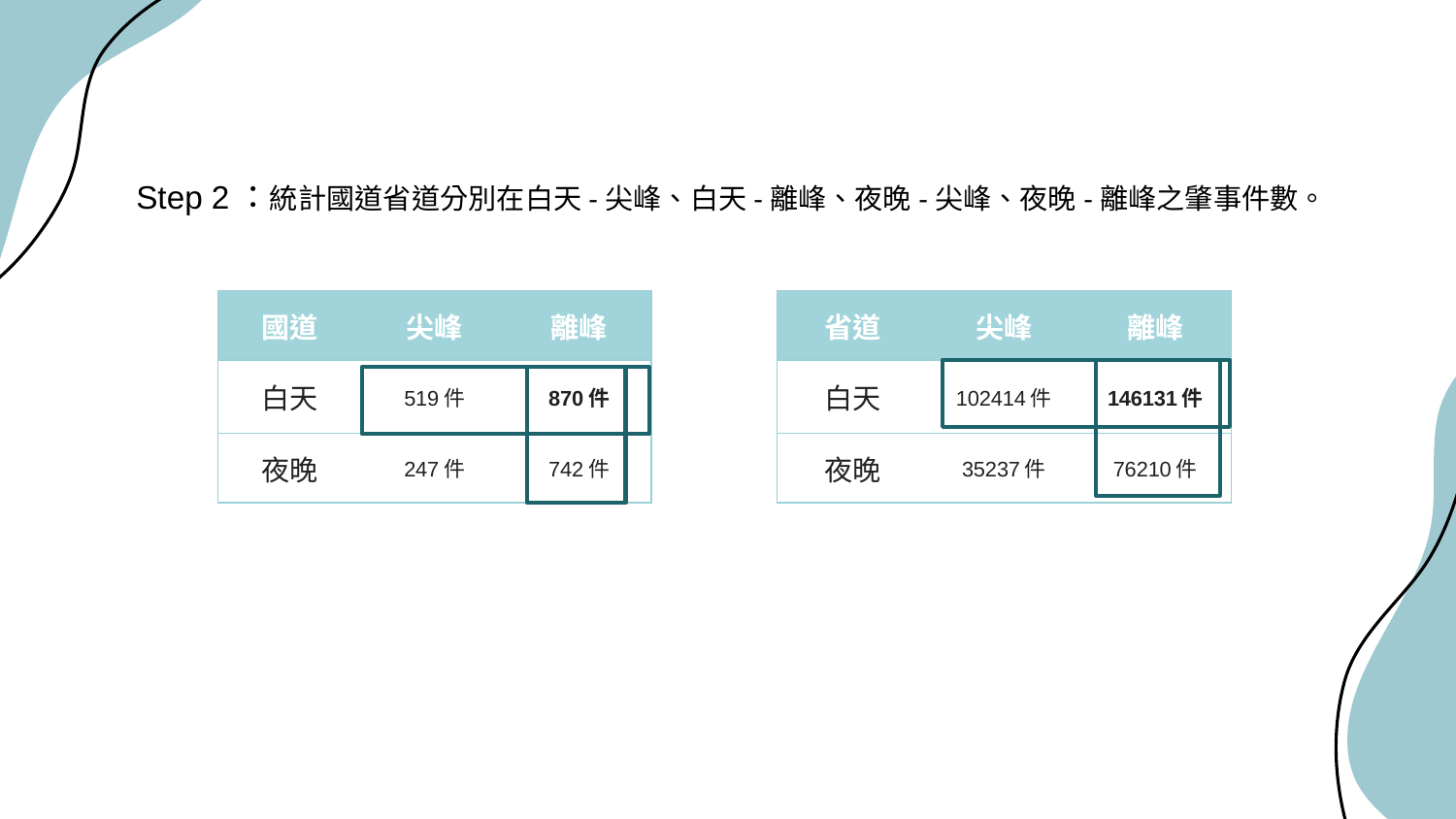

Step 2：統計國道省道分別在白天-尖峰、白天-離峰、夜晚-尖峰、夜晚-離峰之肇事件數。
| 國道 | 尖峰 | 離峰 |
| --- | --- | --- |
| 白天 | 519件 | 870件 |
| 夜晚 | 247件 | 742件 |
| 省道 | 尖峰 | 離峰 |
| --- | --- | --- |
| 白天 | 102414件 | 146131件 |
| 夜晚 | 35237件 | 76210件 |